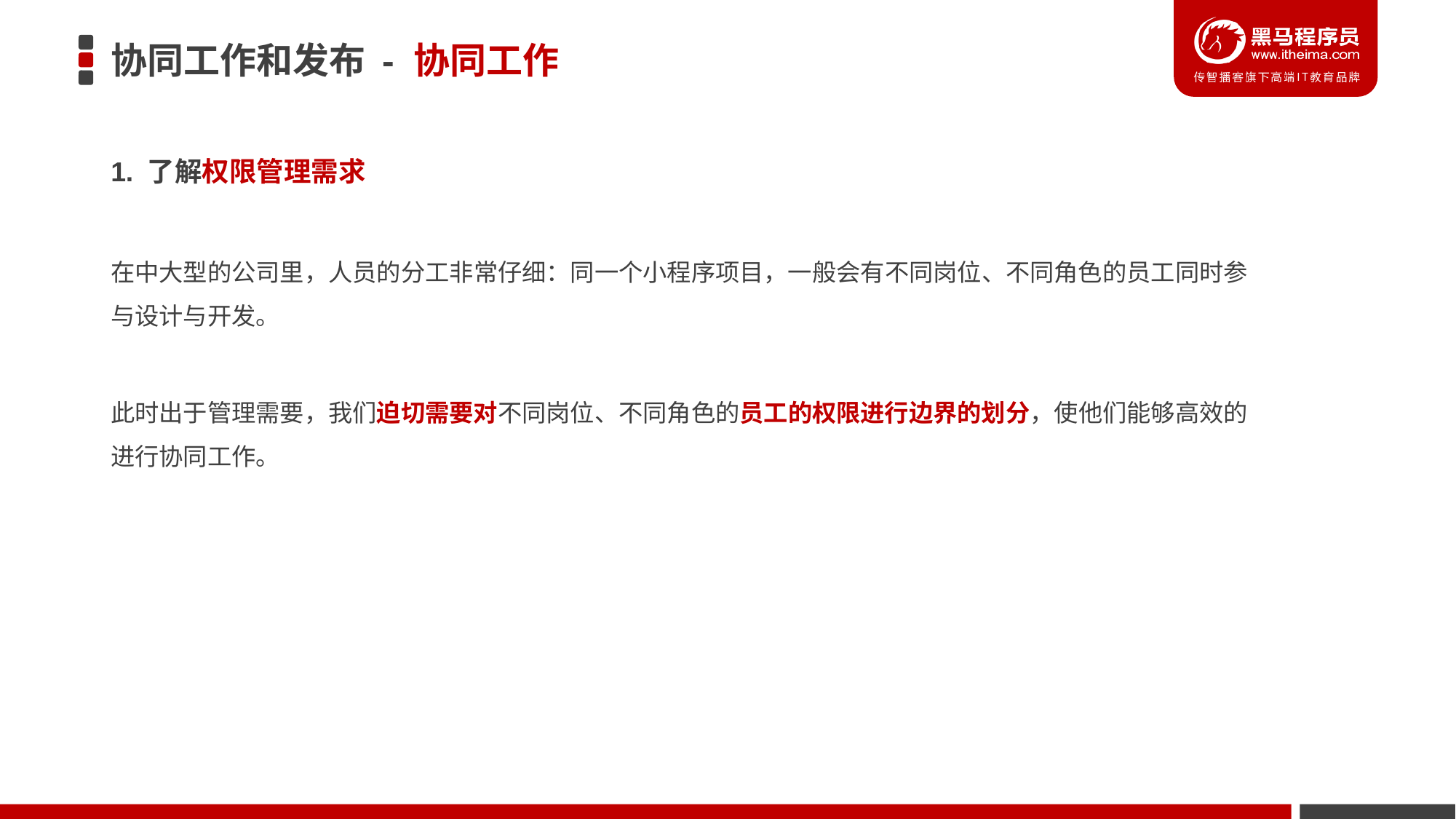

# 协同工作和发布 - 协同工作
1. 了解权限管理需求
在中大型的公司里，人员的分工非常仔细：同一个小程序项目，一般会有不同岗位、不同角色的员工同时参与设计与开发。

此时出于管理需要，我们迫切需要对不同岗位、不同角色的员工的权限进行边界的划分，使他们能够高效的进行协同工作。